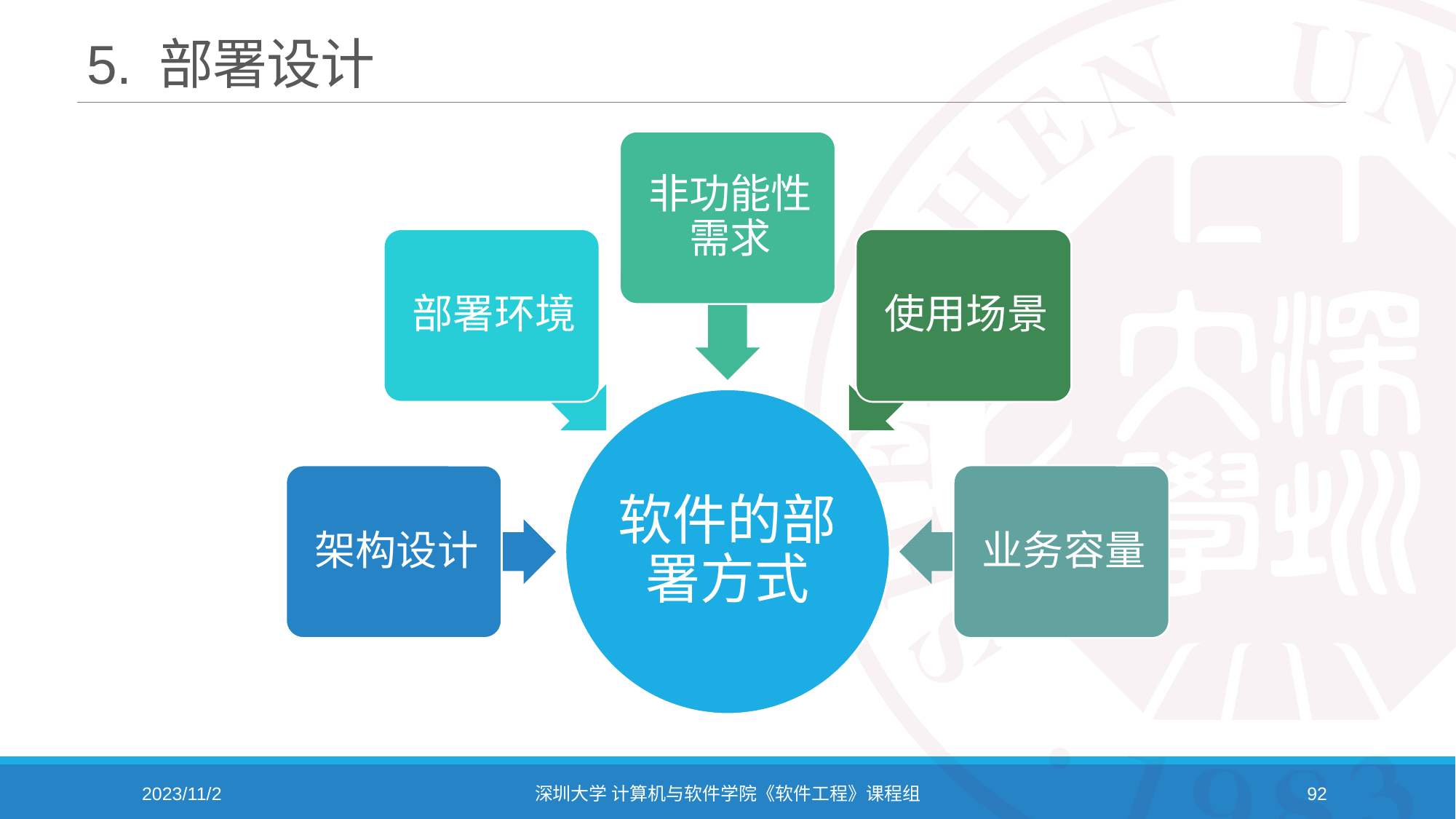

# 5. 部署设计
软件的部署方式
架构设计
部署环境
非功能性需求
使用场景
业务容量
2023/11/2
深圳大学 计算机与软件学院《软件工程》课程组
92